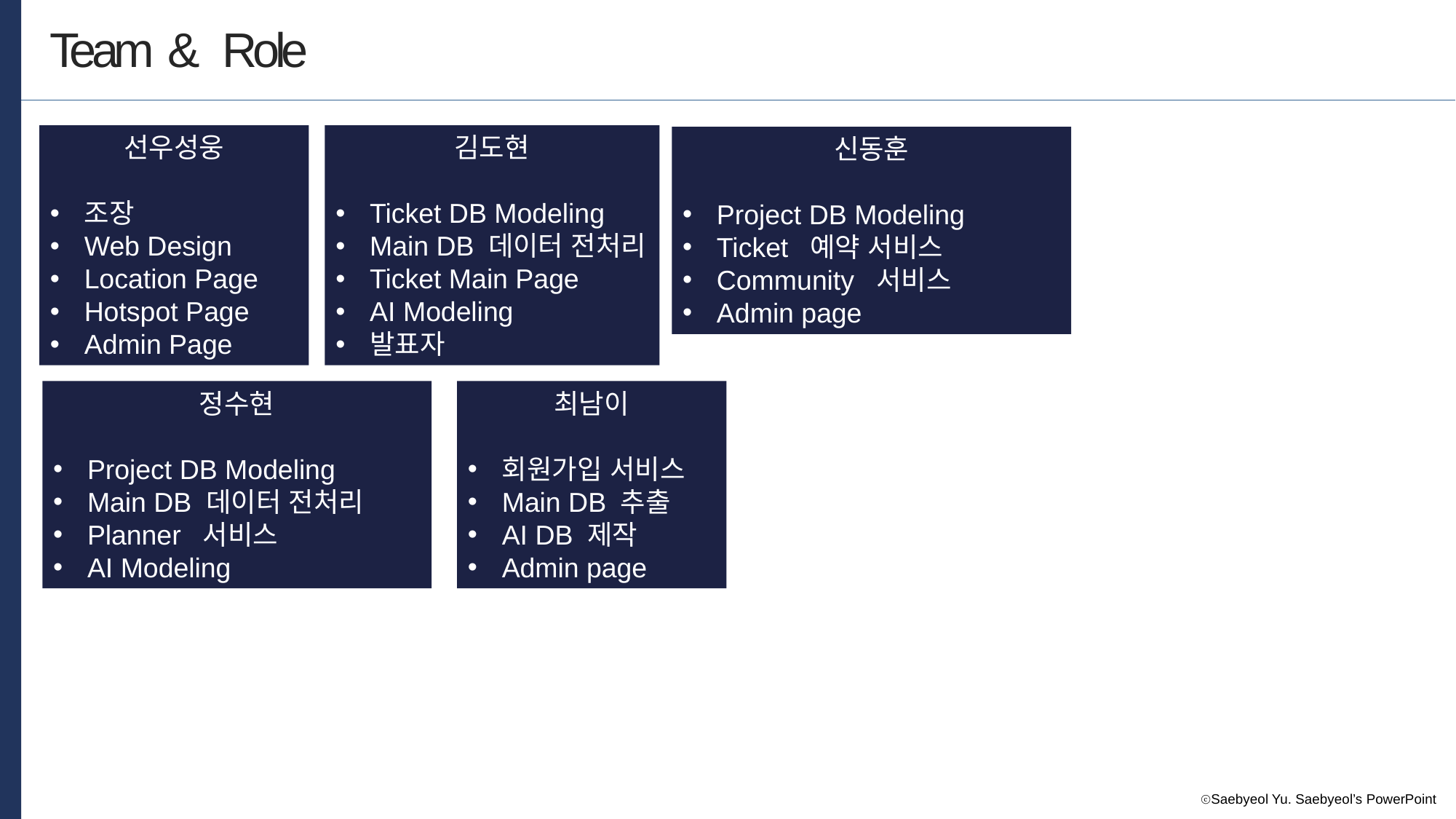

Team  &   Role
김도현

Ticket DB Modeling
Main DB 데이터 전처리
Ticket Main Page
AI Modeling
발표자
선우성웅

조장
Web Design
Location Page
Hotspot Page
Admin Page
신동훈

Project DB Modeling
Ticket  예약 서비스
Community  서비스
Admin page
정수현

Project DB Modeling
Main DB 데이터 전처리
Planner  서비스
AI Modeling
최남이

회원가입 서비스
Main DB 추출
AI DB 제작
Admin page